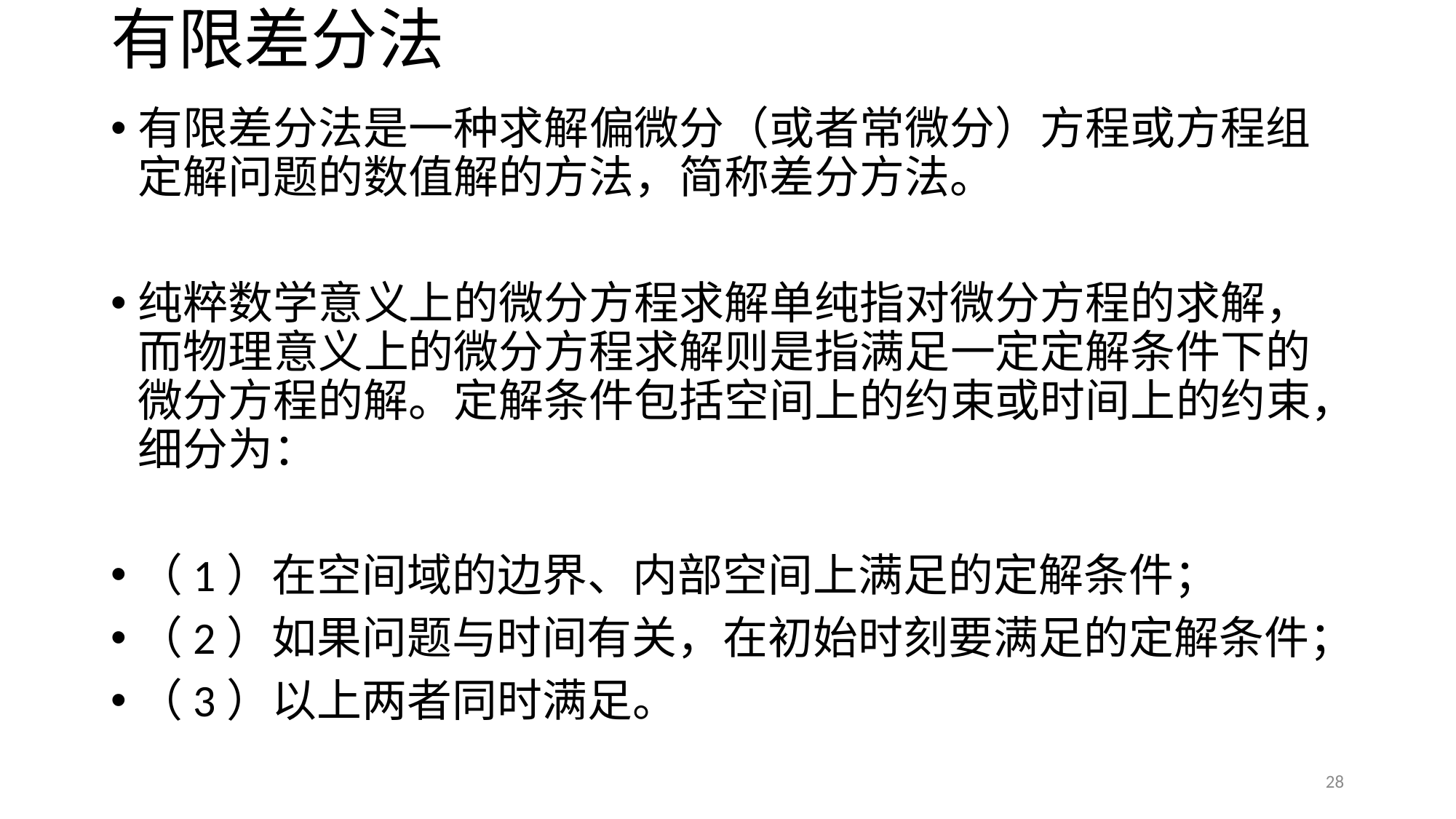

# 有限差分法
有限差分法是一种求解偏微分（或者常微分）方程或方程组定解问题的数值解的方法，简称差分方法。

纯粹数学意义上的微分方程求解单纯指对微分方程的求解，而物理意义上的微分方程求解则是指满足一定定解条件下的微分方程的解。定解条件包括空间上的约束或时间上的约束，细分为：

（1）在空间域的边界、内部空间上满足的定解条件；
（2）如果问题与时间有关，在初始时刻要满足的定解条件；
（3）以上两者同时满足。

28